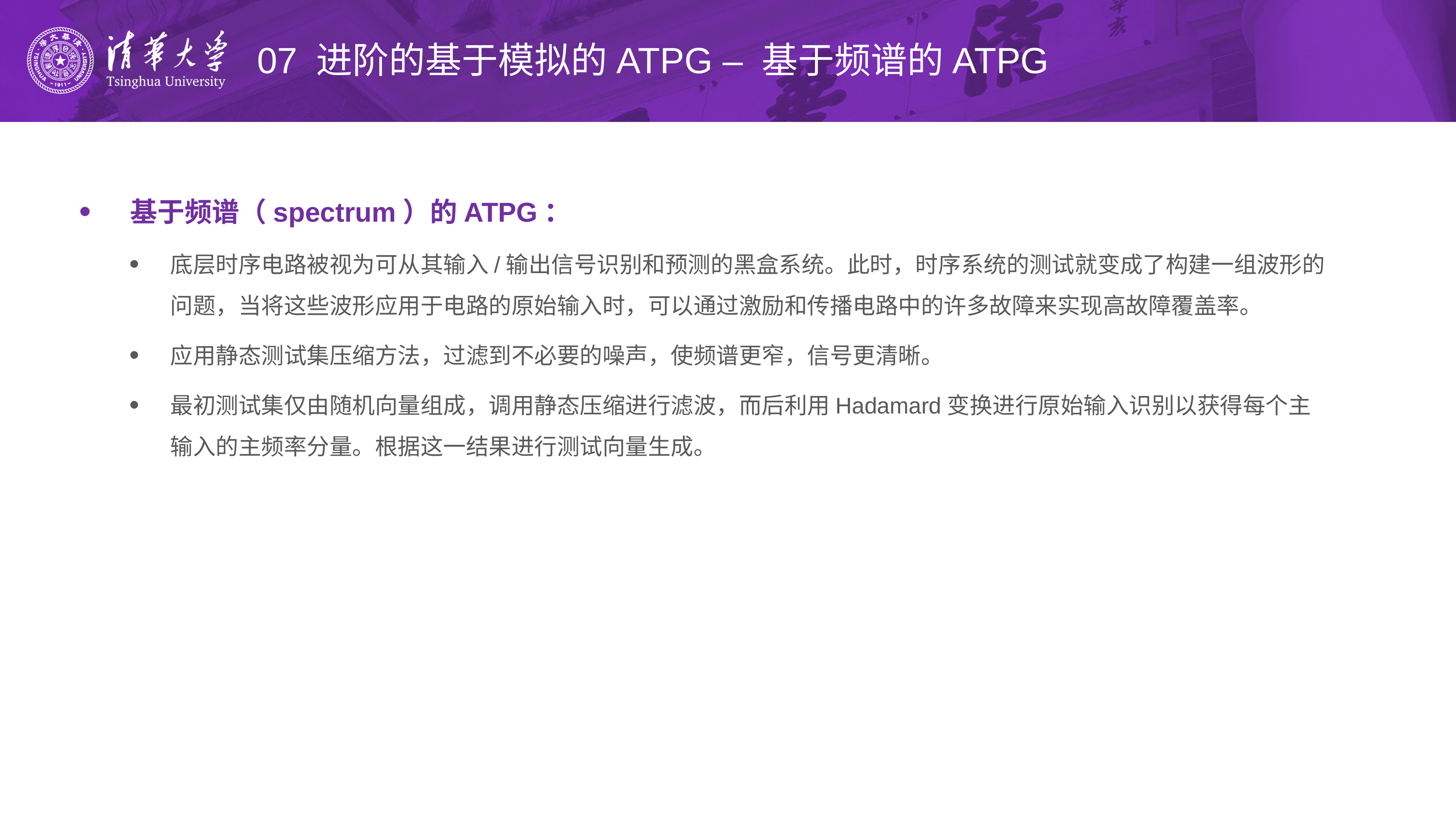

# 07 进阶的基于模拟的ATPG – 基于频谱的ATPG
基于频谱（spectrum）的ATPG：
底层时序电路被视为可从其输入/输出信号识别和预测的黑盒系统。此时，时序系统的测试就变成了构建一组波形的问题，当将这些波形应用于电路的原始输入时，可以通过激励和传播电路中的许多故障来实现高故障覆盖率。
应用静态测试集压缩方法，过滤到不必要的噪声，使频谱更窄，信号更清晰。
最初测试集仅由随机向量组成，调用静态压缩进行滤波，而后利用Hadamard变换进行原始输入识别以获得每个主输入的主频率分量。根据这一结果进行测试向量生成。